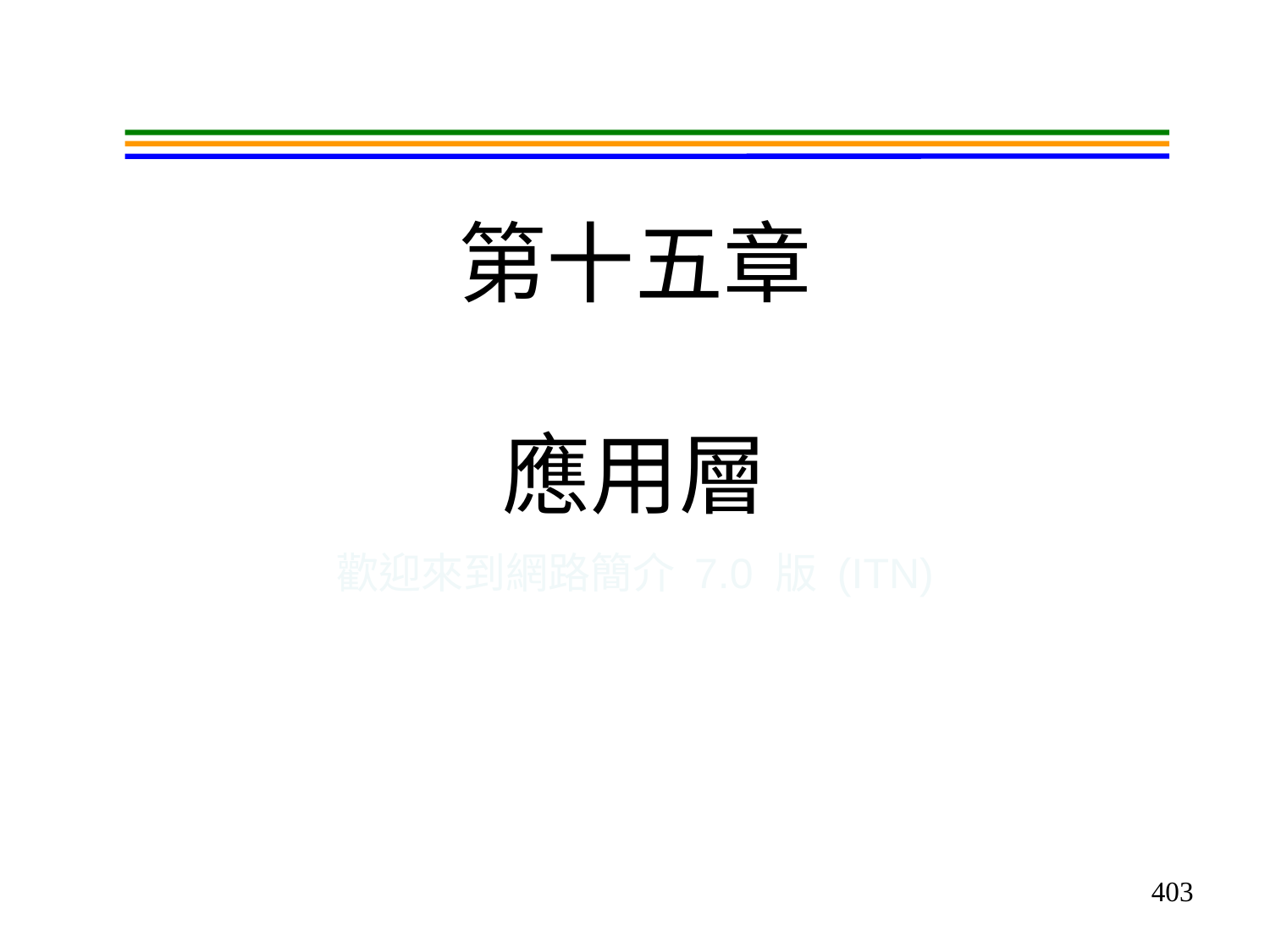

# 第十五章 應用層
歡迎來到網路簡介 7.0 版 (ITN)
403